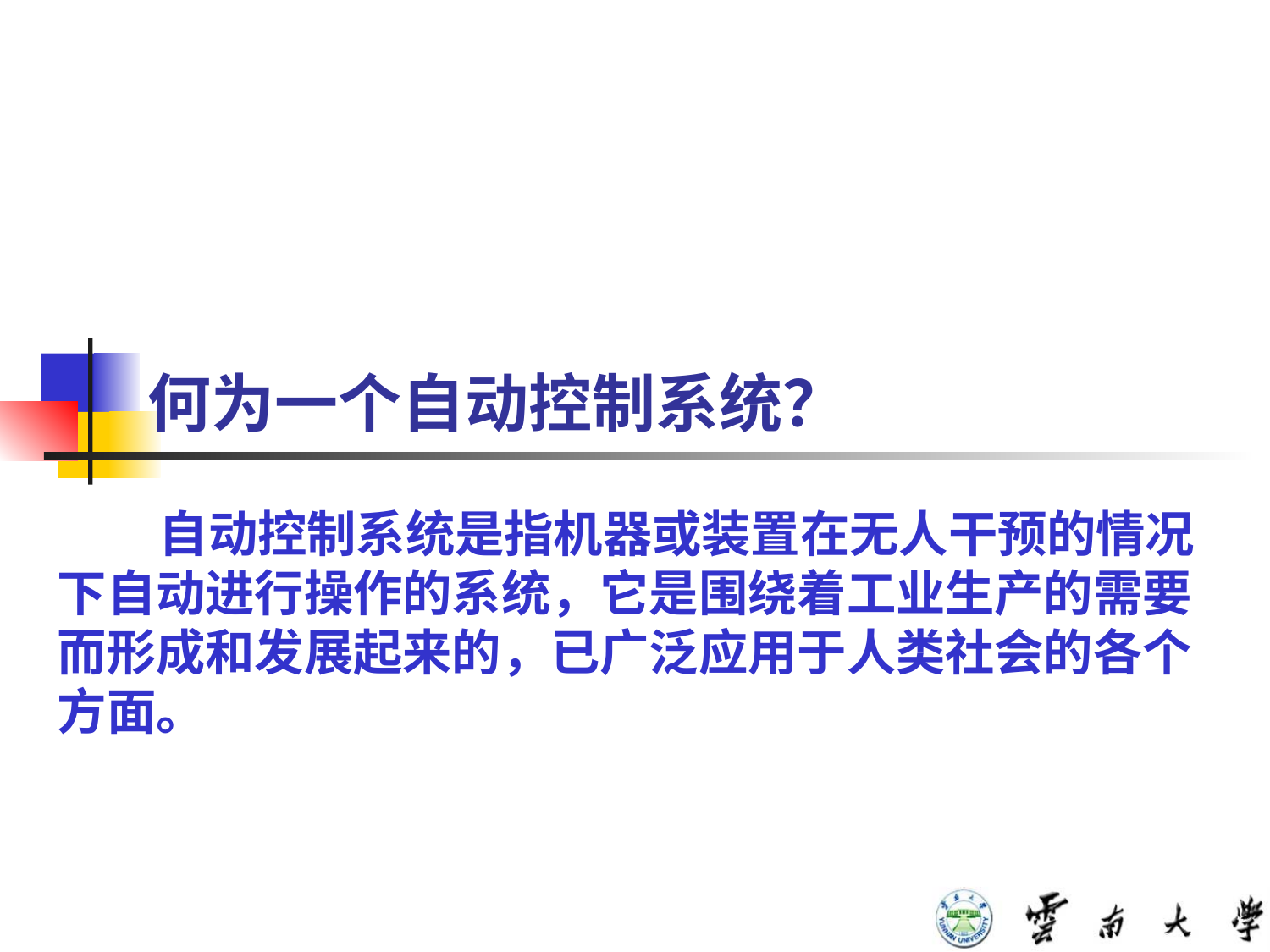

# 何为一个自动控制系统？
        自动控制系统是指机器或装置在无人干预的情况下自动进行操作的系统，它是围绕着工业生产的需要而形成和发展起来的，已广泛应用于人类社会的各个方面。